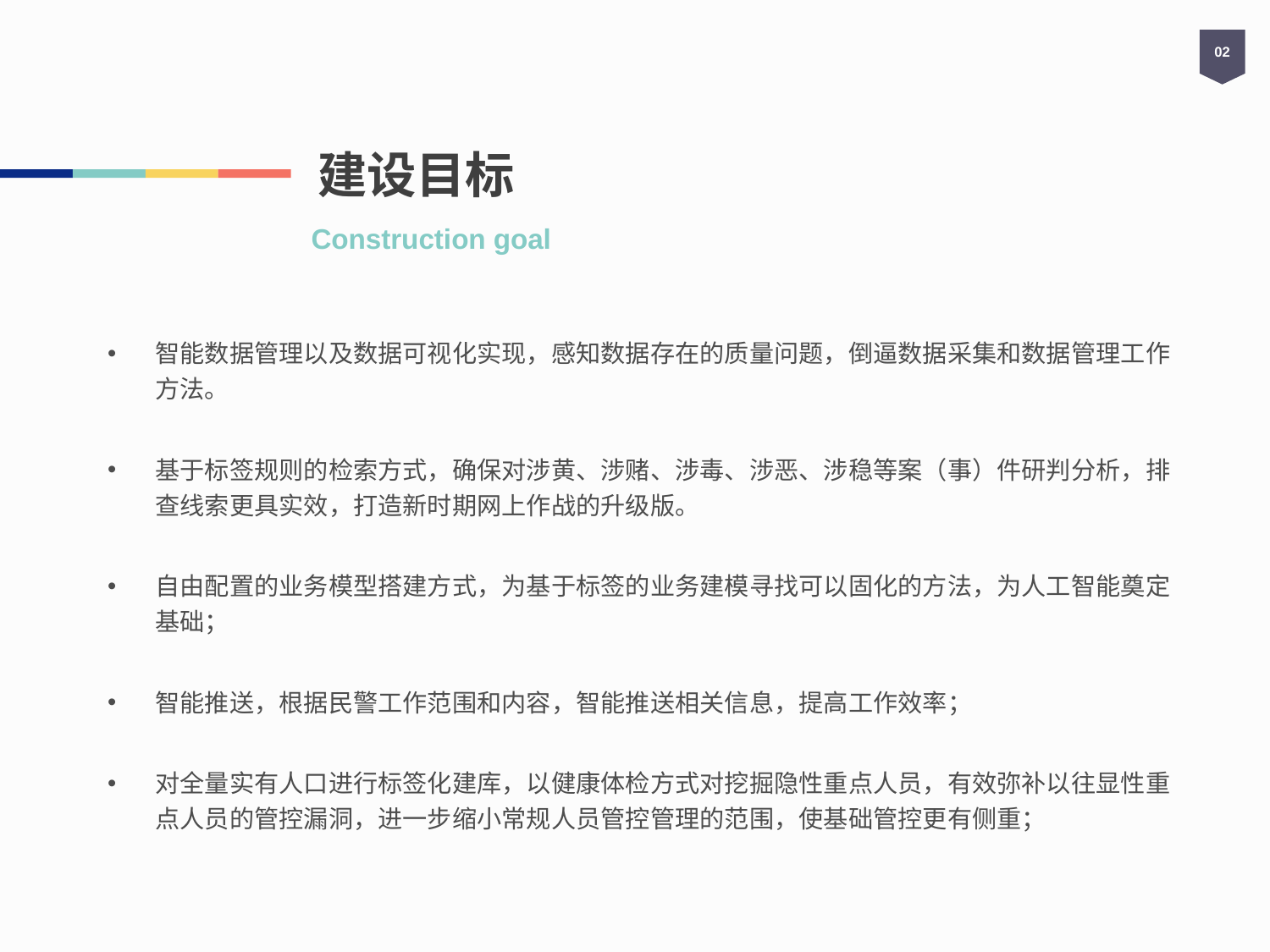

02
# 建设目标

Construction goal
智能数据管理以及数据可视化实现，感知数据存在的质量问题，倒逼数据采集和数据管理工作方法。

基于标签规则的检索方式，确保对涉黄、涉赌、涉毒、涉恶、涉稳等案（事）件研判分析，排查线索更具实效，打造新时期网上作战的升级版。

自由配置的业务模型搭建方式，为基于标签的业务建模寻找可以固化的方法，为人工智能奠定基础；

智能推送，根据民警工作范围和内容，智能推送相关信息，提高工作效率；

对全量实有人口进行标签化建库，以健康体检方式对挖掘隐性重点人员，有效弥补以往显性重点人员的管控漏洞，进一步缩小常规人员管控管理的范围，使基础管控更有侧重；